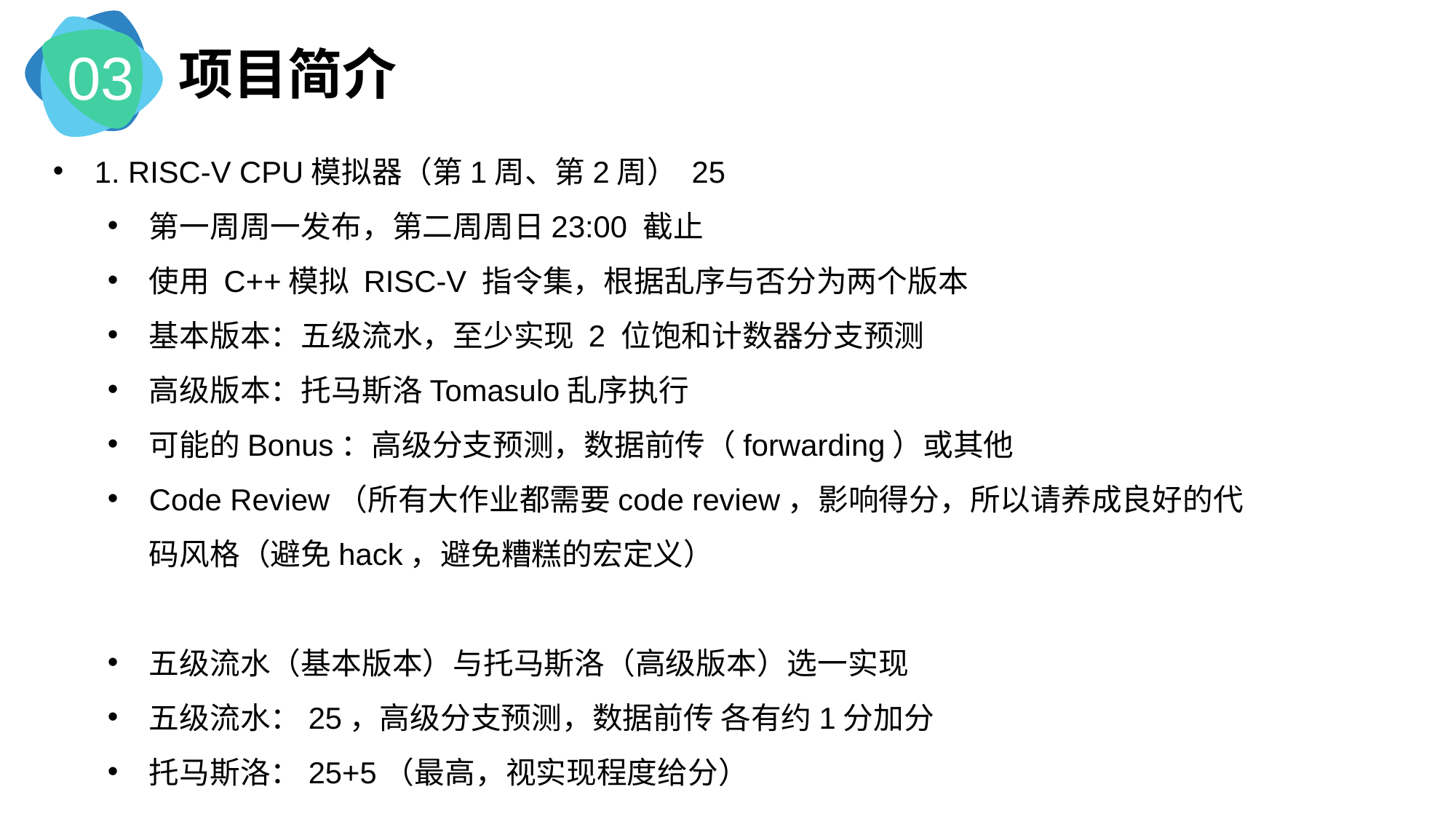

03
项目简介
1. RISC-V CPU模拟器（第1周、第2周） 25
第一周周一发布，第二周周日23:00 截止
使用 C++模拟 RISC-V 指令集，根据乱序与否分为两个版本
基本版本：五级流水，至少实现 2 位饱和计数器分支预测
高级版本：托马斯洛Tomasulo乱序执行
可能的Bonus：高级分支预测，数据前传（forwarding）或其他
Code Review（所有大作业都需要code review，影响得分，所以请养成良好的代码风格（避免hack，避免糟糕的宏定义）

五级流水（基本版本）与托马斯洛（高级版本）选一实现
五级流水：25，高级分支预测，数据前传 各有约1分加分
托马斯洛：25+5（最高，视实现程度给分）